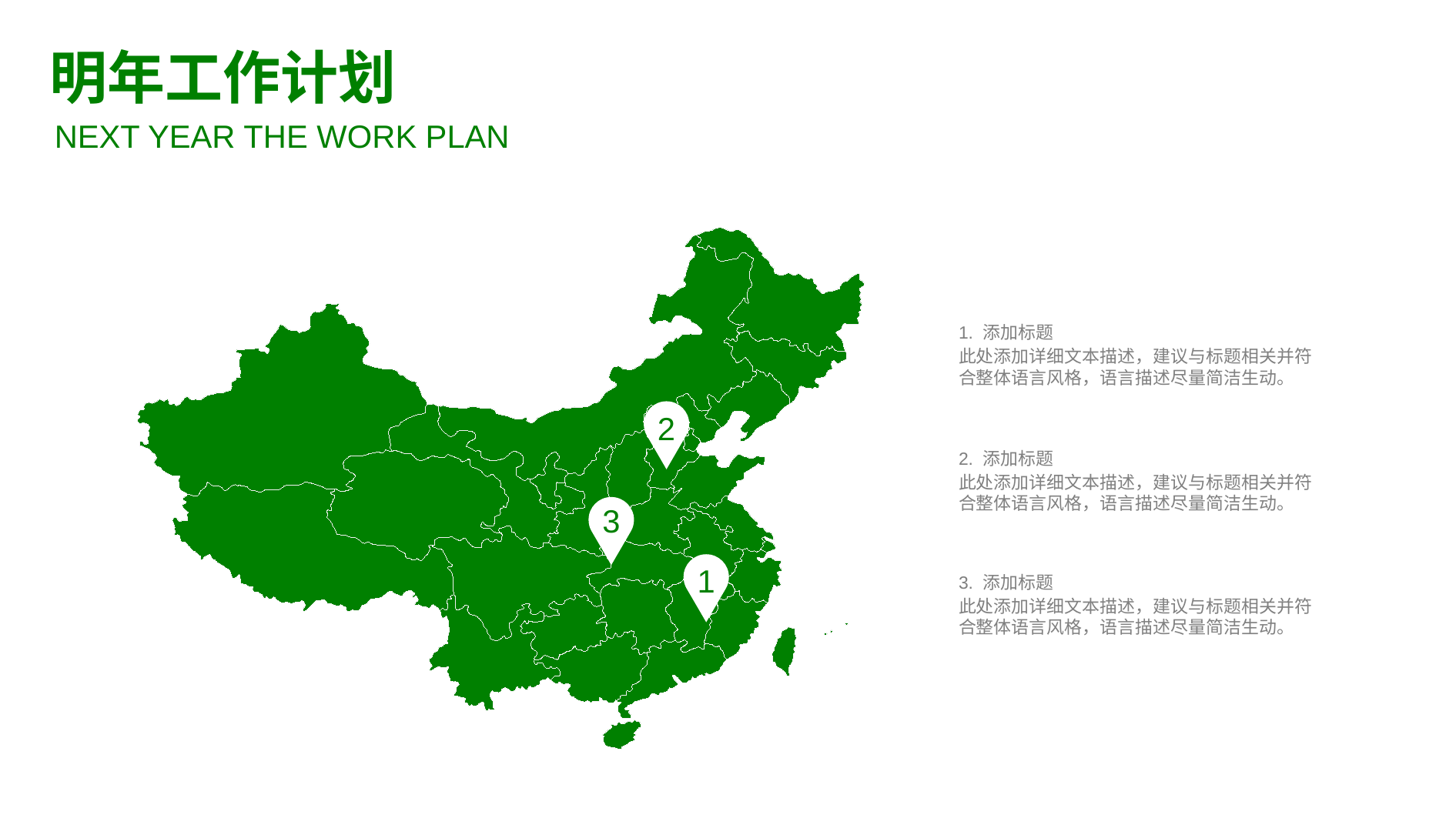

明年工作计划
NEXT YEAR THE WORK PLAN

1. 添加标题
此处添加详细文本描述，建议与标题相关并符合整体语言风格，语言描述尽量简洁生动。

2
2. 添加标题
此处添加详细文本描述，建议与标题相关并符合整体语言风格，语言描述尽量简洁生动。

3

1
3. 添加标题
此处添加详细文本描述，建议与标题相关并符合整体语言风格，语言描述尽量简洁生动。